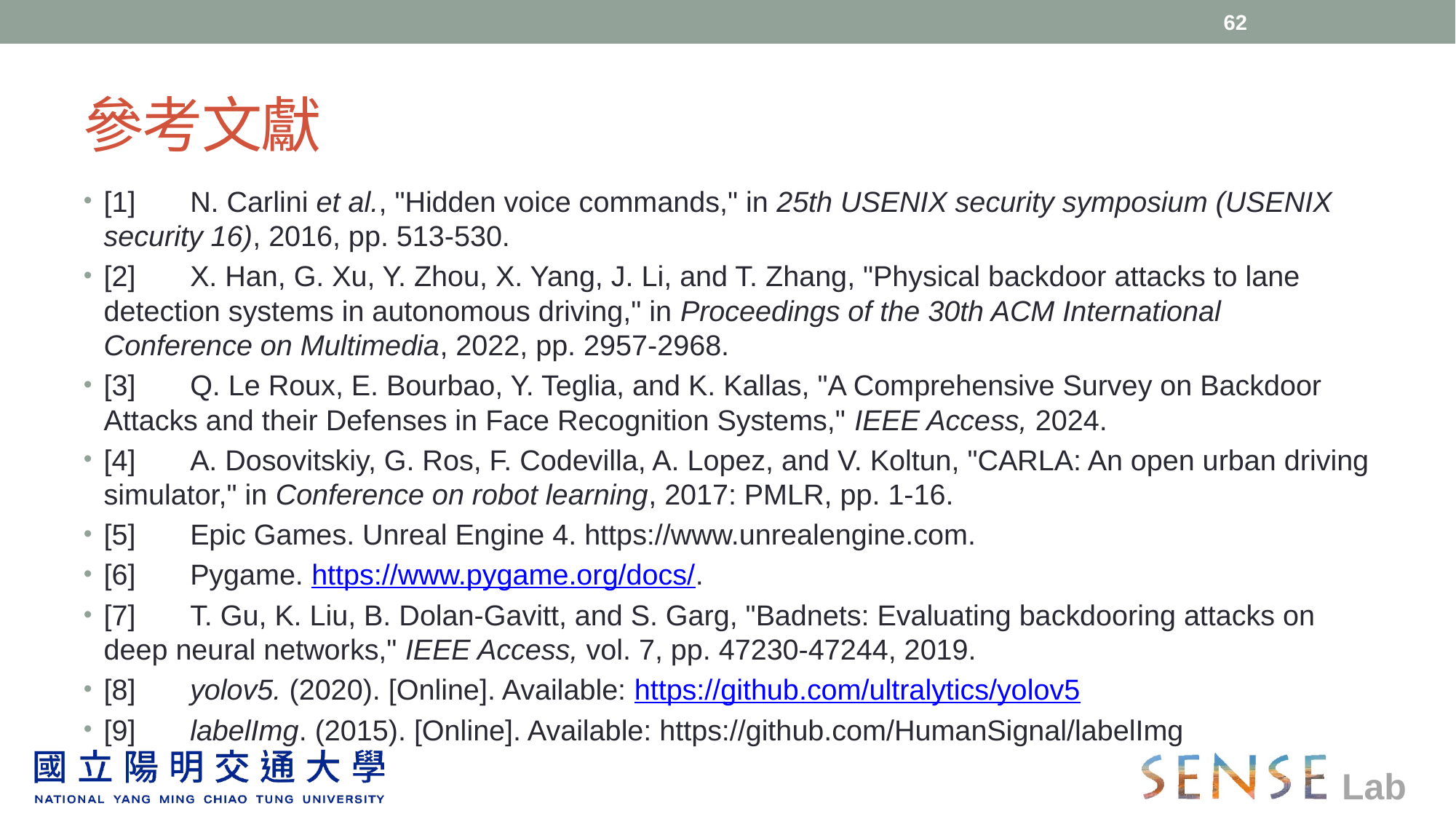

62
# 參考文獻
[1]	N. Carlini et al., "Hidden voice commands," in 25th USENIX security symposium (USENIX security 16), 2016, pp. 513-530.
[2]	X. Han, G. Xu, Y. Zhou, X. Yang, J. Li, and T. Zhang, "Physical backdoor attacks to lane detection systems in autonomous driving," in Proceedings of the 30th ACM International Conference on Multimedia, 2022, pp. 2957-2968.
[3]	Q. Le Roux, E. Bourbao, Y. Teglia, and K. Kallas, "A Comprehensive Survey on Backdoor Attacks and their Defenses in Face Recognition Systems," IEEE Access, 2024.
[4]	A. Dosovitskiy, G. Ros, F. Codevilla, A. Lopez, and V. Koltun, "CARLA: An open urban driving simulator," in Conference on robot learning, 2017: PMLR, pp. 1-16.
[5] 	Epic Games. Unreal Engine 4. https://www.unrealengine.com.
[6]  	Pygame. https://www.pygame.org/docs/.
[7]	T. Gu, K. Liu, B. Dolan-Gavitt, and S. Garg, "Badnets: Evaluating backdooring attacks on deep neural networks," IEEE Access, vol. 7, pp. 47230-47244, 2019.
[8]	yolov5. (2020). [Online]. Available: https://github.com/ultralytics/yolov5
[9] 	labelImg. (2015). [Online]. Available: https://github.com/HumanSignal/labelImg